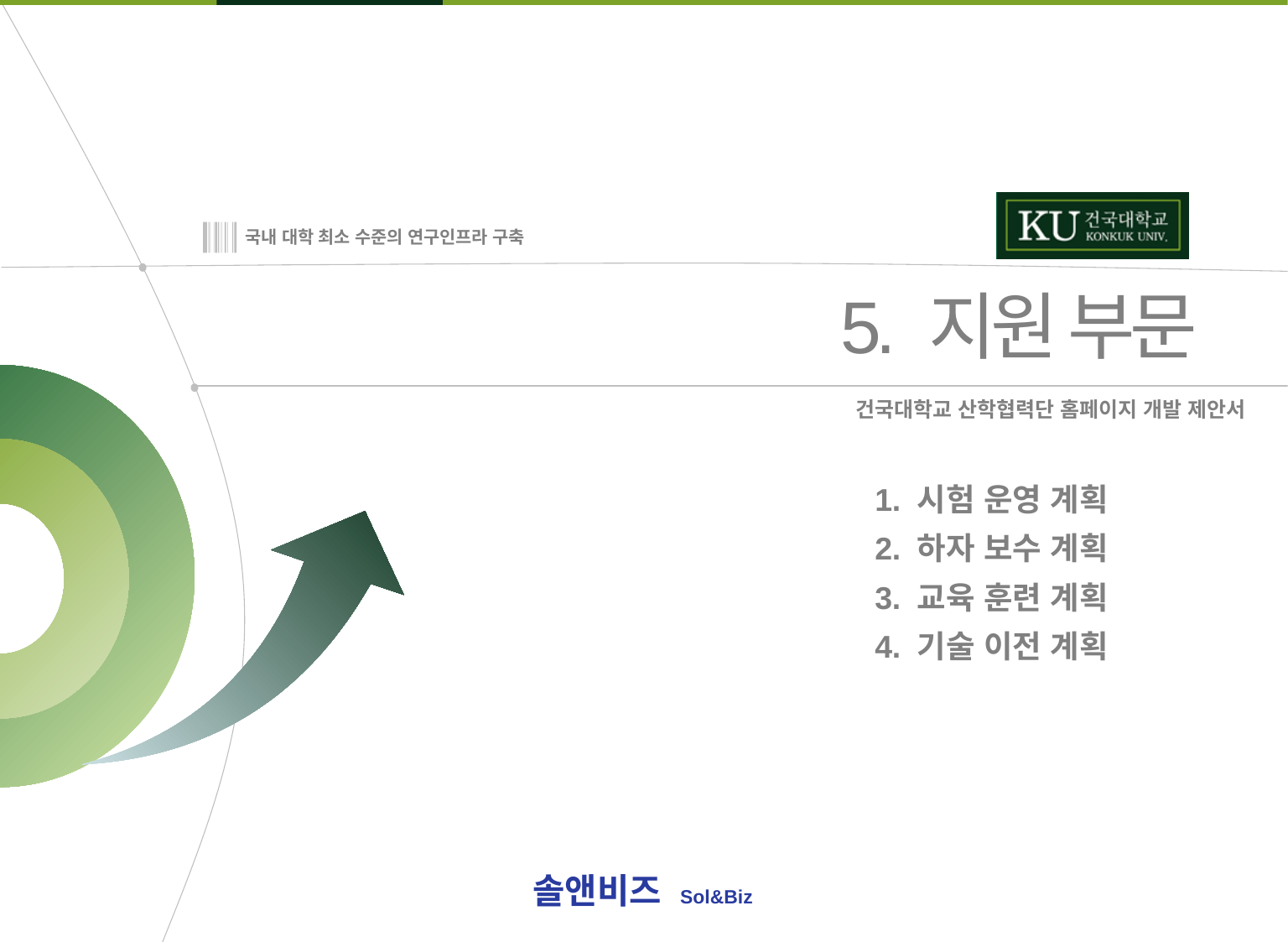

1. 시험 운영 계획
2. 하자 보수 계획
3. 교육 훈련 계획
4. 기술 이전 계획